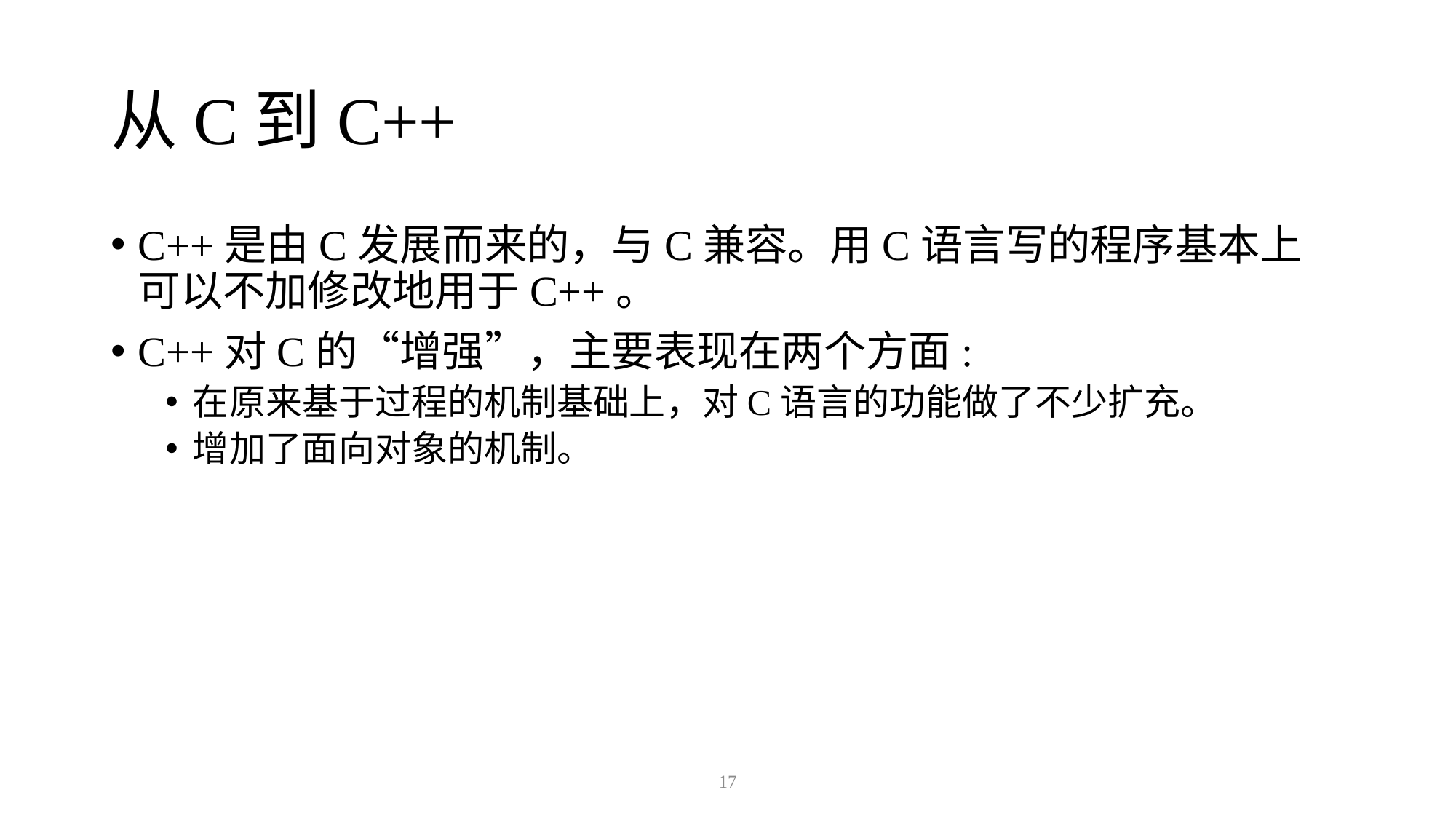

# 从C到C++
C++是由C发展而来的，与C兼容。用C语言写的程序基本上可以不加修改地用于C++。
C++对C的“增强”，主要表现在两个方面:
在原来基于过程的机制基础上，对C语言的功能做了不少扩充。
增加了面向对象的机制。

17